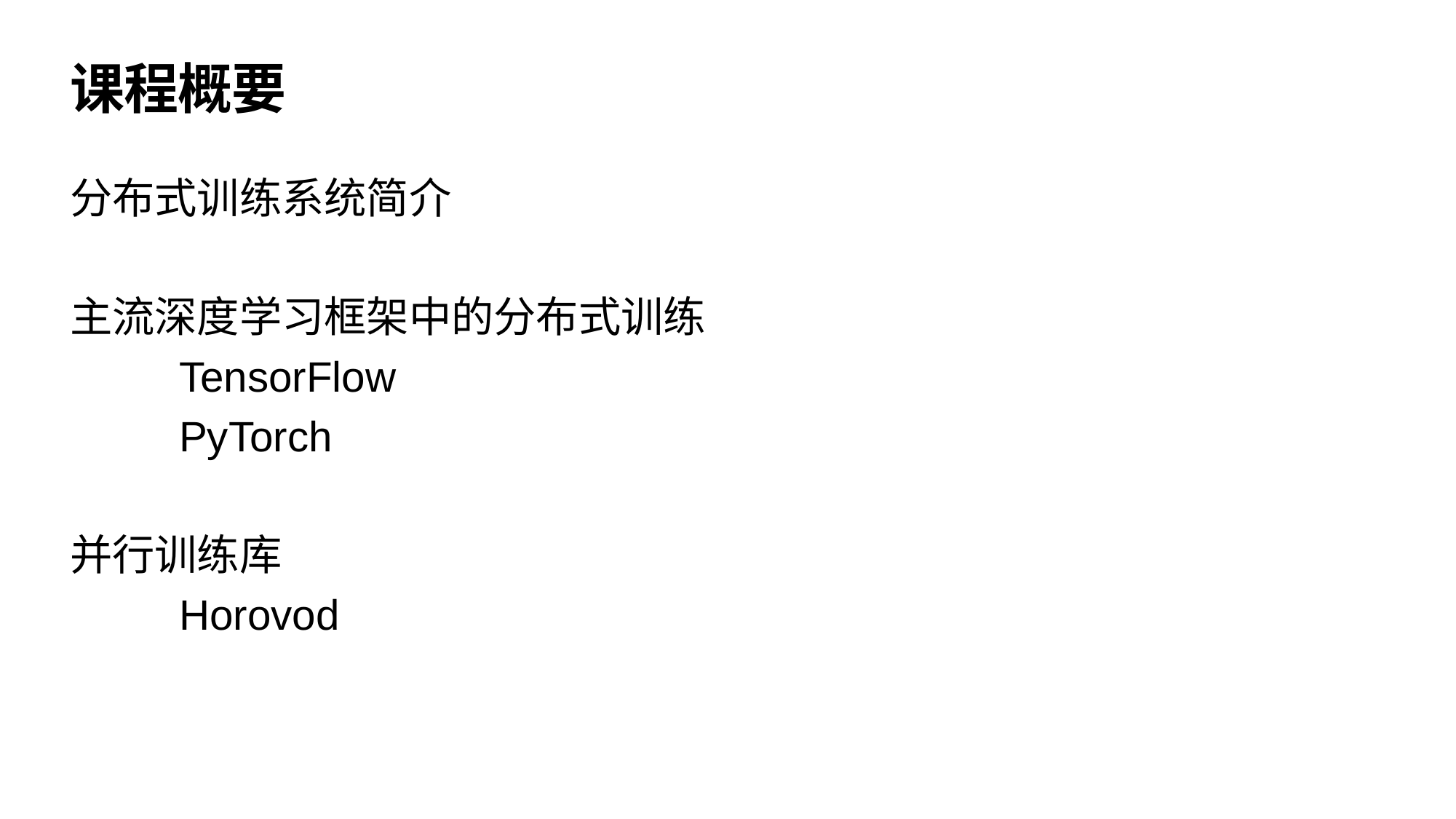

# 课程概要
分布式训练系统简介

主流深度学习框架中的分布式训练
	TensorFlow
	PyTorch

并行训练库
	Horovod